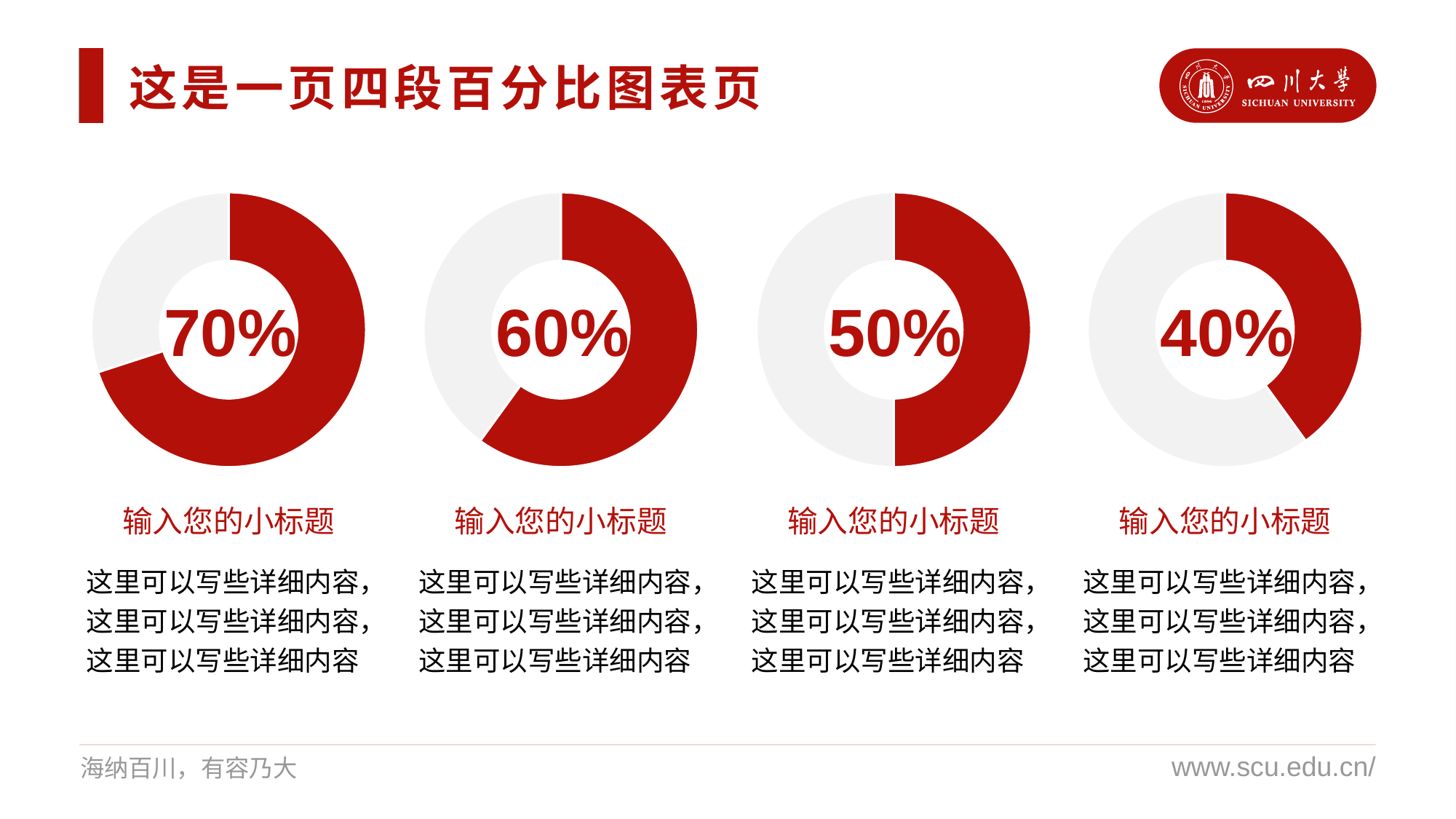

这是一页四段百分比图表页

### Chart

| Category | 销售额 |
|---|---|
| 第一季度 | 70.0 |
| 第二季度 | 30.0 |

### Chart

| Category | 销售额 |
|---|---|
| 第一季度 | 60.0 |
| 第二季度 | 40.0 |

### Chart

| Category | 销售额 |
|---|---|
| 第一季度 | 50.0 |
| 第二季度 | 50.0 |

### Chart

| Category | 销售额 |
|---|---|
| 第一季度 | 40.0 |
| 第二季度 | 60.0 |
70%
60%
50%
40%
输入您的小标题
输入您的小标题
输入您的小标题
输入您的小标题
这里可以写些详细内容，这里可以写些详细内容，这里可以写些详细内容
这里可以写些详细内容，这里可以写些详细内容，这里可以写些详细内容
这里可以写些详细内容，这里可以写些详细内容，这里可以写些详细内容
这里可以写些详细内容，这里可以写些详细内容，这里可以写些详细内容